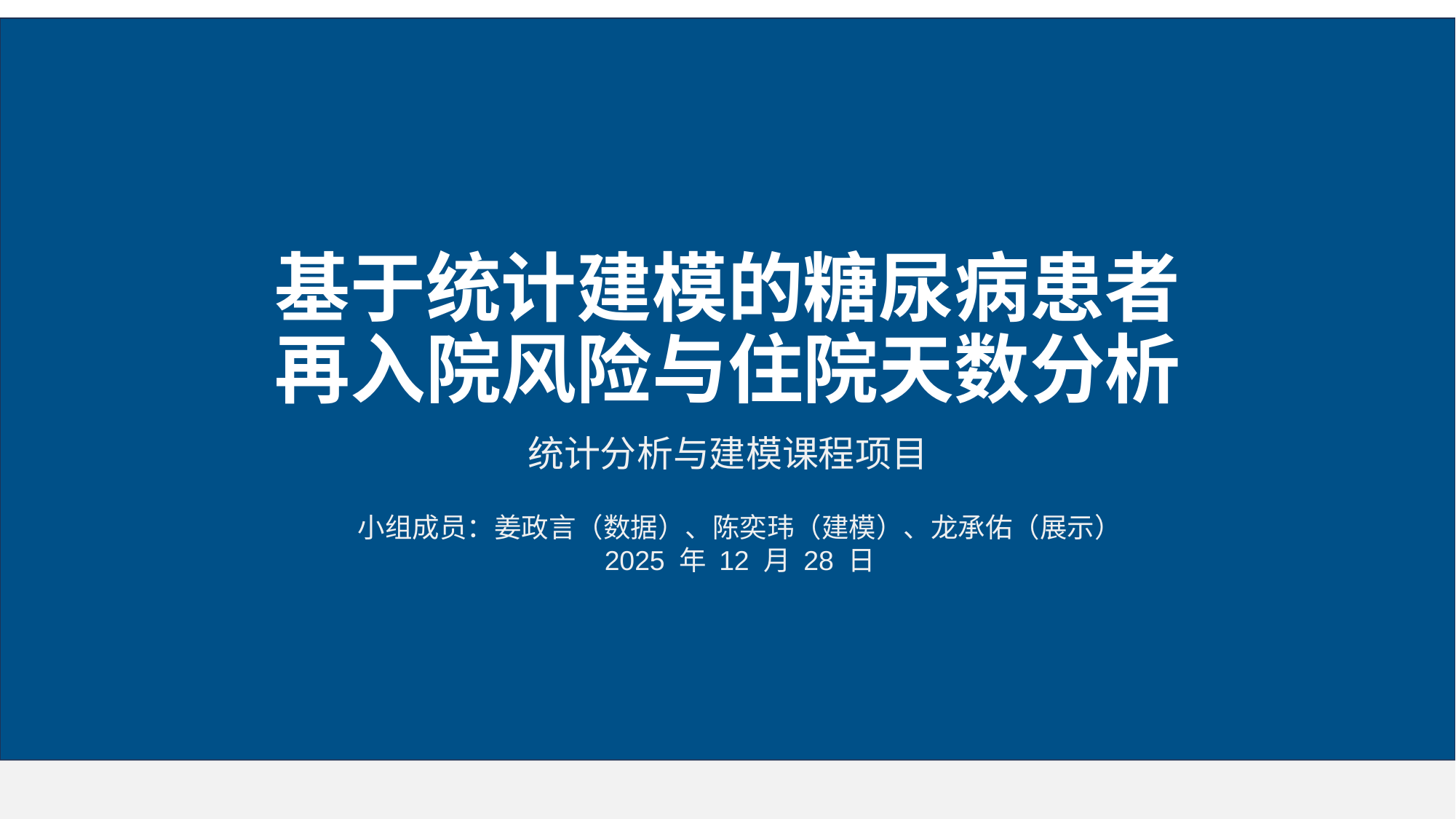

# 基于统计建模的糖尿病患者 再入院风险与住院天数分析
统计分析与建模课程项目
小组成员：姜政言（数据）、陈奕玮（建模）、龙承佑（展示）
2025 年 12 月 28 日